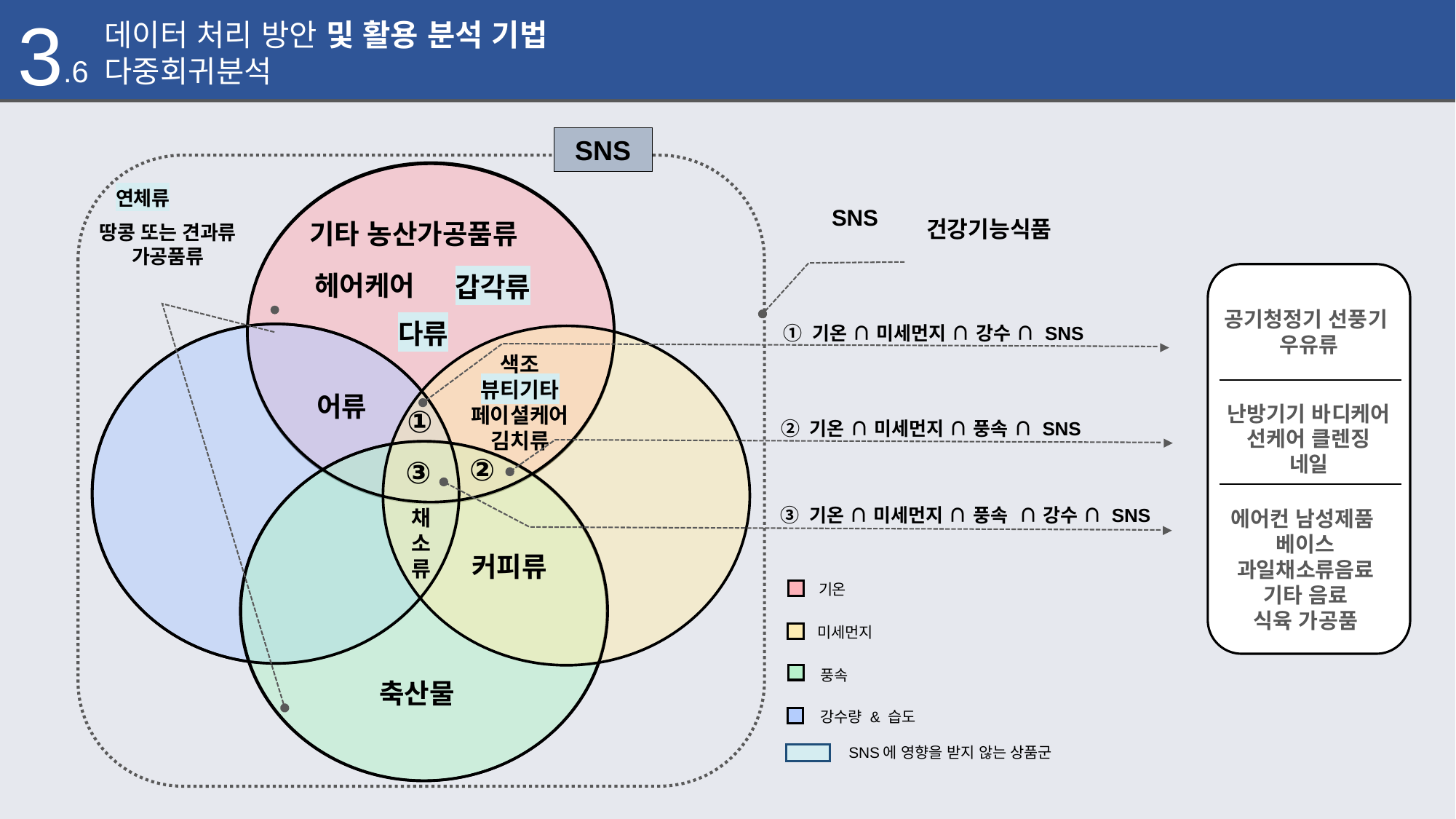

3
.1 데이터 처리 방안 및 활용 분석 기법
.6 다중회귀분석

SNS

기타 농산가공품류
헤어케어
갑각류
색조
뷰티기타
페이셜케어
김치류
어류
①
②
③
채소류
커피류
축산물

연체류
SNS
건강기능식품
땅콩 또는 견과류
가공품류

공기청정기 선풍기  우유류
① 기온 ∩ 미세먼지 ∩ 강수 ∩ SNS

다류
난방기기 바디케어
선케어 클렌징
네일
② 기온 ∩ 미세먼지 ∩ 풍속 ∩ SNS
③ 기온 ∩ 미세먼지 ∩ 풍속  ∩ 강수 ∩ SNS
에어컨 남성제품
베이스
과일채소류음료
기타 음료
식육 가공품
기온

미세먼지

풍속

강수량 & 습도

SNS에 영향을 받지 않는 상품군